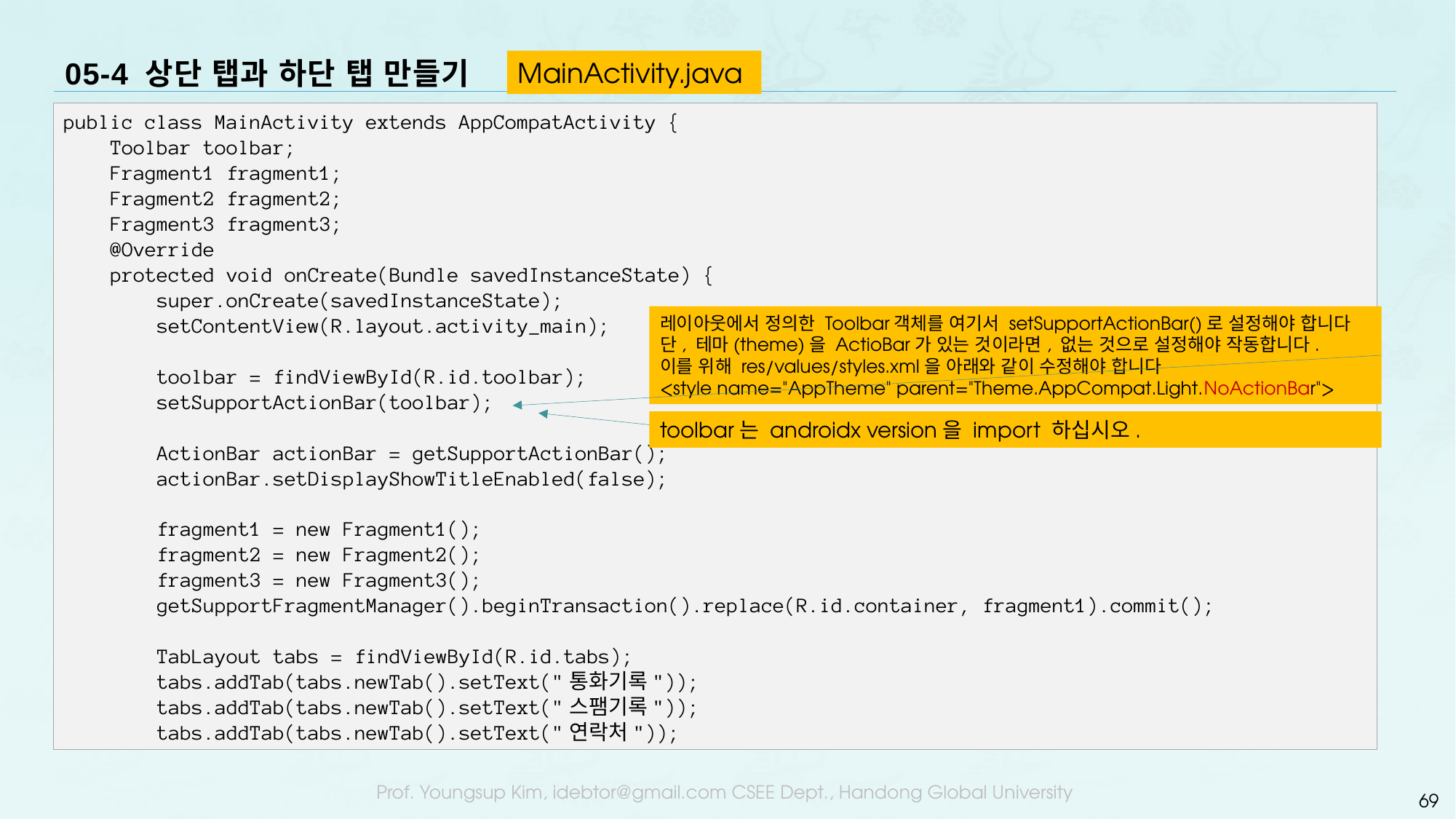

# 05-4 상단 탭과 하단 탭 만들기
MainActivity.java

public class MainActivity extends AppCompatActivity {
    Toolbar toolbar;
    Fragment1 fragment1;
    Fragment2 fragment2;
    Fragment3 fragment3;
    @Override
    protected void onCreate(Bundle savedInstanceState) {
        super.onCreate(savedInstanceState);
        setContentView(R.layout.activity_main);

        toolbar = findViewById(R.id.toolbar);
        setSupportActionBar(toolbar);

        ActionBar actionBar = getSupportActionBar();
        actionBar.setDisplayShowTitleEnabled(false);

        fragment1 = new Fragment1();
        fragment2 = new Fragment2();
        fragment3 = new Fragment3();
        getSupportFragmentManager().beginTransaction().replace(R.id.container, fragment1).commit();

        TabLayout tabs = findViewById(R.id.tabs);
        tabs.addTab(tabs.newTab().setText("통화기록"));
        tabs.addTab(tabs.newTab().setText("스팸기록"));
        tabs.addTab(tabs.newTab().setText("연락처"));
레이아웃에서 정의한 Toolbar객체를 여기서 setSupportActionBar()로 설정해야 합니다
단, 테마(theme)을 ActioBar가 있는 것이라면, 없는 것으로 설정해야 작동합니다.
이를 위해 res/values/styles.xml을 아래와 같이 수정해야 합니다
<style name="AppTheme" parent="Theme.AppCompat.Light.NoActionBar">
toolbar는 androidx version을 import 하십시오.
69